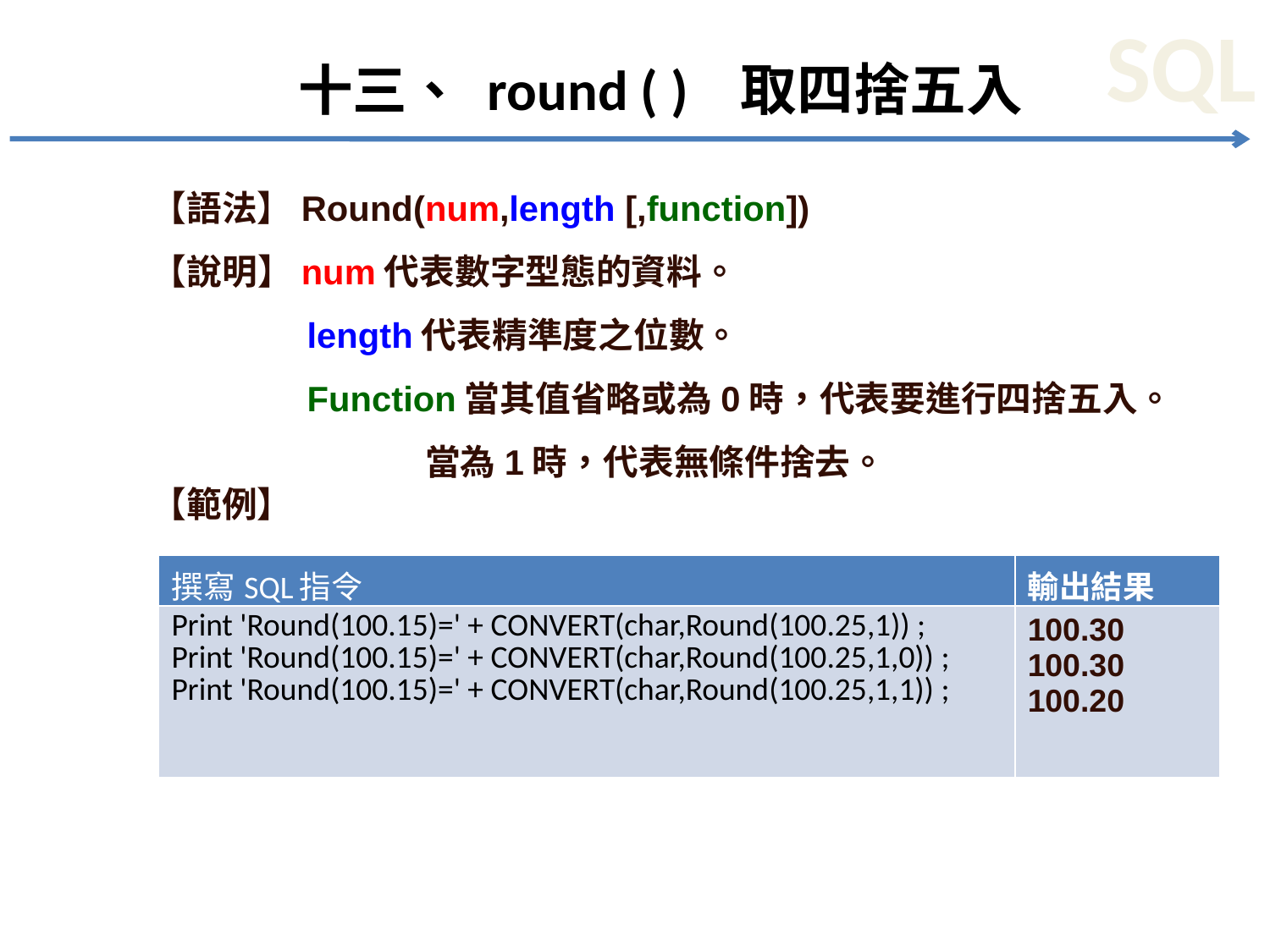

# 十三、 round ( )   取四捨五入
【語法】Round(num,length [,function])
【說明】num代表數字型態的資料。
                length代表精準度之位數。
                Function當其值省略或為0時，代表要進行四捨五入。
                                 當為1時，代表無條件捨去。
【範例】
| 撰寫SQL指令 | 輸出結果 |
| --- | --- |
| Print 'Round(100.15)=' + CONVERT(char,Round(100.25,1)) ; Print 'Round(100.15)=' + CONVERT(char,Round(100.25,1,0)) ; Print 'Round(100.15)=' + CONVERT(char,Round(100.25,1,1)) ; | 100.30 100.30 100.20 |